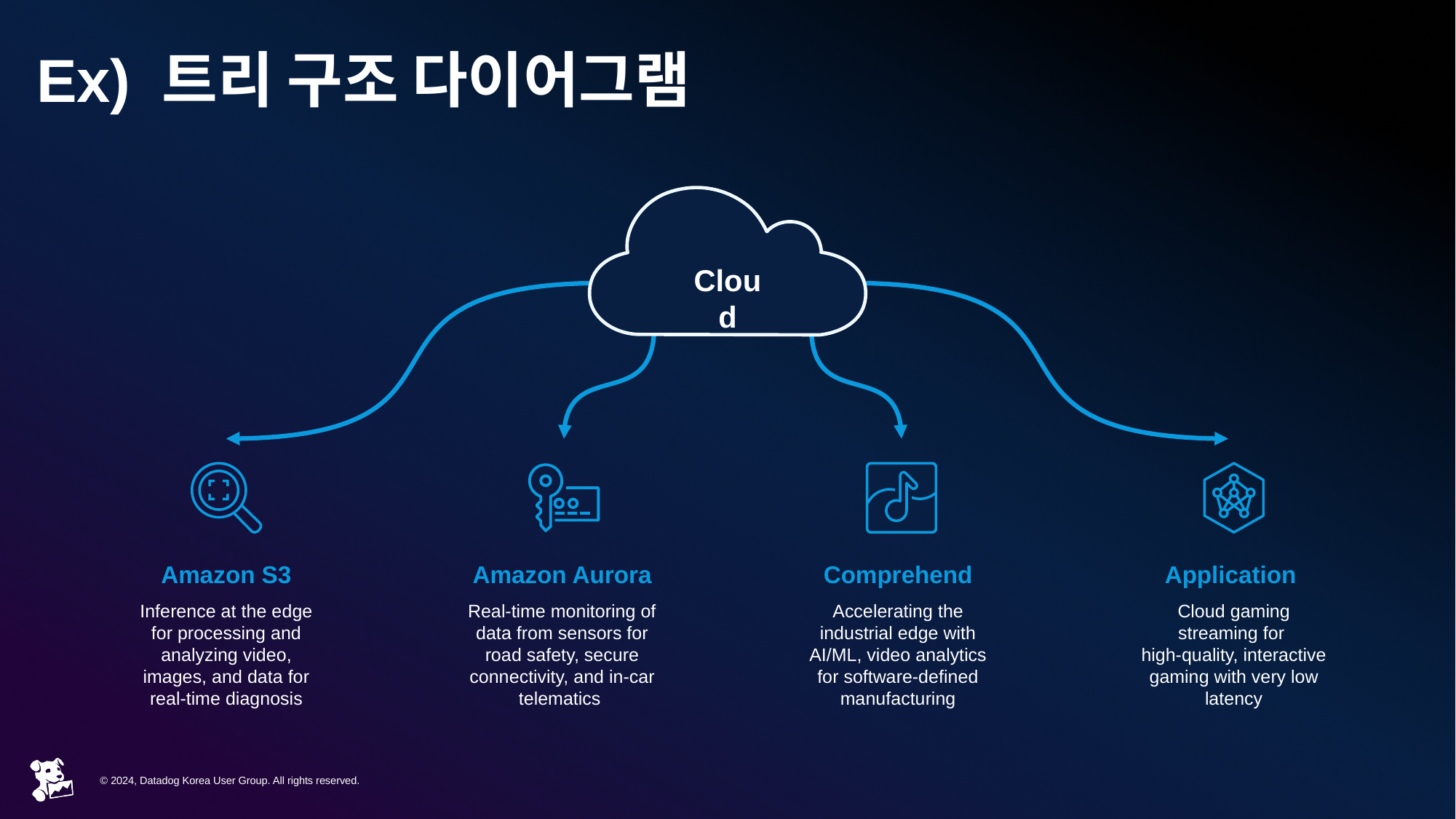

# Ex) 트리 구조 다이어그램

Cloud

Amazon S3
Amazon Aurora
Comprehend
Application
Inference at the edge for processing and analyzing video, images, and data for real-time diagnosis
Real-time monitoring of data from sensors for road safety, secure connectivity, and in-car telematics
Accelerating the industrial edge with AI/ML, video analytics for software-defined manufacturing
Cloud gaming streaming for
high-quality, interactive gaming with very low latency